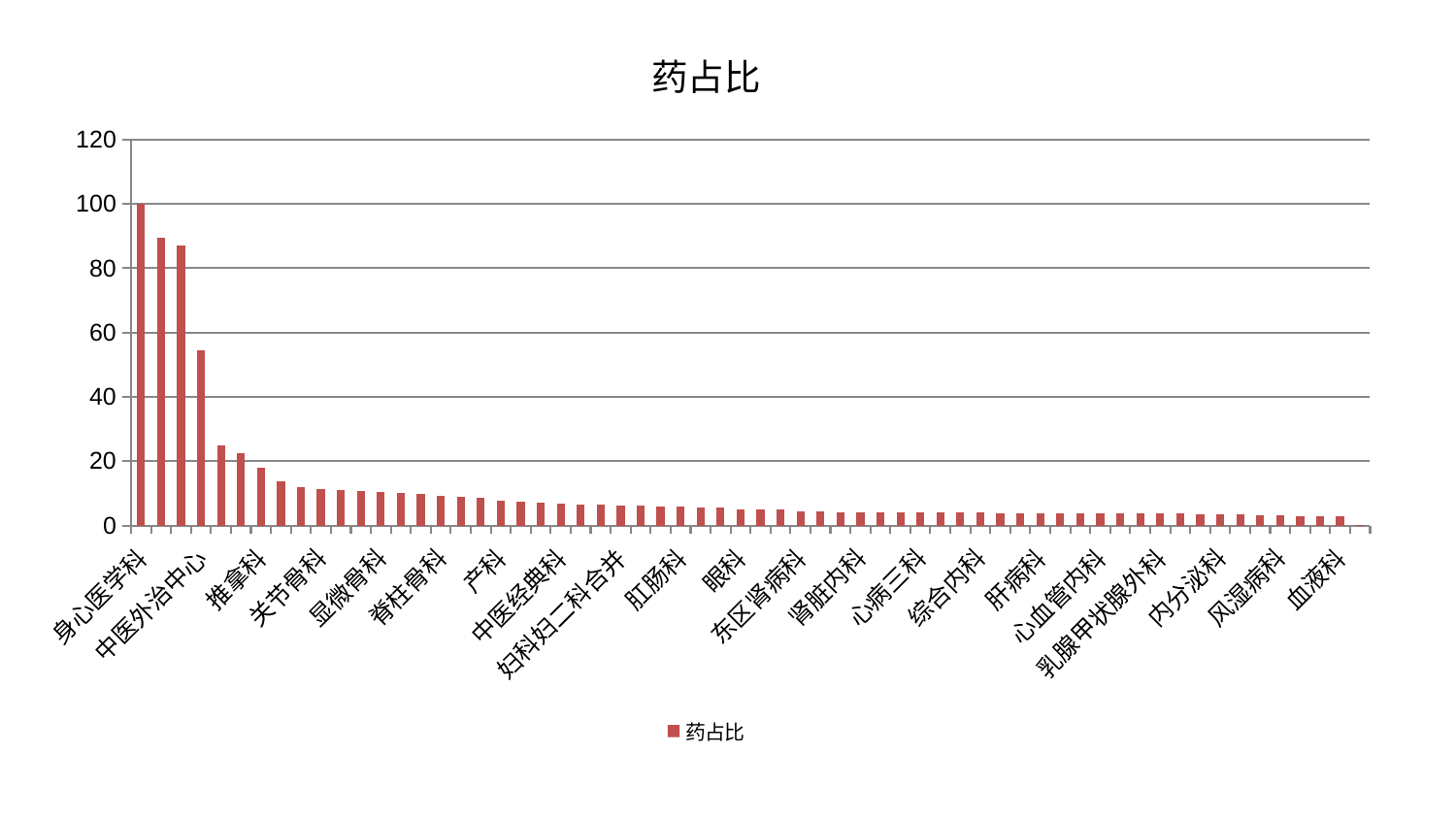

### Chart: 药占比

| Category | 药占比 |
|---|---|
| 身心医学科 | 100.0 |
| 治未病中心 | 89.375 |
| 小儿推拿科 | 87.1951219512195 |
| 中医外治中心 | 54.58015267175572 |
| 针灸科 | 24.912891986062718 |
| 口腔科 | 22.34375 |
| 推拿科 | 17.91979949874687 |
| 康复科 | 13.593155893536121 |
| 微创骨科 | 11.818181818181818 |
| 关节骨科 | 11.28650355169692 |
| 创伤骨科 | 10.89108910891089 |
| 美容皮肤科 | 10.608308605341245 |
| 显微骨科 | 10.415149308084485 |
| 骨科 | 10.141843971631205 |
| 小儿骨科 | 9.951287404314543 |
| 脊柱骨科 | 9.119897959183673 |
| 运动损伤骨科 | 8.92077354959451 |
| 儿科 | 8.677184466019417 |
| 产科 | 7.65115034777956 |
| 脑病二科 | 7.3597529593412245 |
| 周围血管科 | 7.02012763868434 |
| 中医经典科 | 6.783681214421253 |
| 皮肤科 | 6.638811513463324 |
| 耳鼻喉科 | 6.378233719892952 |
| 妇科妇二科合并 | 6.111111111111111 |
| 妇科 | 6.111111111111111 |
| 妇二科 | 5.968280467445743 |
| 肛肠科 | 5.836734693877551 |
| 脾胃科消化科合并 | 5.566368236667963 |
| 脾胃病科 | 5.566368236667963 |
| 眼科 | 4.951523545706371 |
| 胸外科 | 4.951523545706371 |
| 普通外科 | 4.8772169167803545 |
| 东区肾病科 | 4.377104377104377 |
| 神经内科 | 4.325468844525106 |
| 老年医学科 | 4.2095967029732115 |
| 肾脏内科 | 4.208357857563272 |
| 泌尿外科 | 4.118663594470045 |
| 肾病科 | 4.100946372239747 |
| 心病三科 | 4.078722190530518 |
| 神经外科 | 4.034988713318285 |
| 消化内科 | 3.9932979614632784 |
| 综合内科 | 3.9678135405105435 |
| 肝胆外科 | 3.9039039039039034 |
| 西区重症医学科 | 3.822507350975675 |
| 肝病科 | 3.819444444444444 |
| 心病二科 | 3.7840698597512565 |
| 脑病一科 | 3.7542662116040955 |
| 心血管内科 | 3.7385620915032676 |
| 心病一科 | 3.6941358822009813 |
| 脑病三科 | 3.6893704850361195 |
| 乳腺甲状腺外科 | 3.6211699164345403 |
| 重症医学科 | 3.6184210526315788 |
| 东区重症医学科 | 3.5273803650715343 |
| 内分泌科 | 3.3982889733840302 |
| 心病四科 | 3.352872215709261 |
| 呼吸内科 | 3.160220994475138 |
| 风湿病科 | 3.1046461137646544 |
| 肿瘤内科 | 2.969269102990033 |
| 男科 | 2.8160693186293813 |
| 血液科 | 2.7793974732750244 |
| 医院 | 0.04760319573901465 |
290